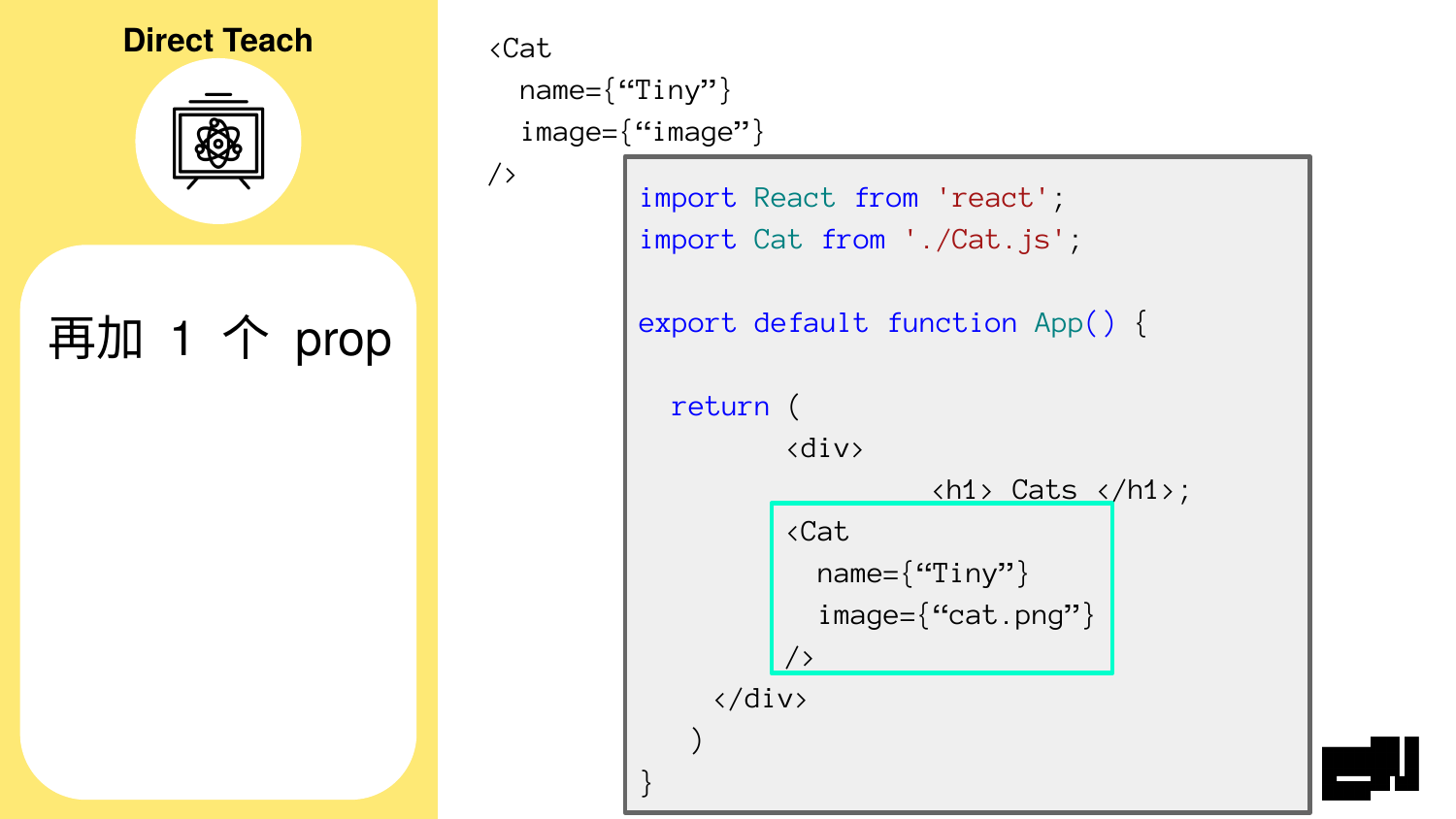

<Cat
  name={“Tiny”}
  image={“image”}
/>

import React from 'react';
import Cat from './Cat.js';

export default function App() {

  return (
	<div>
     		<h1> Cats </h1>;
      	<Cat
  name={“Tiny”}
  image={“cat.png”}
/>
</div>
   )
}

再加 1 个 prop